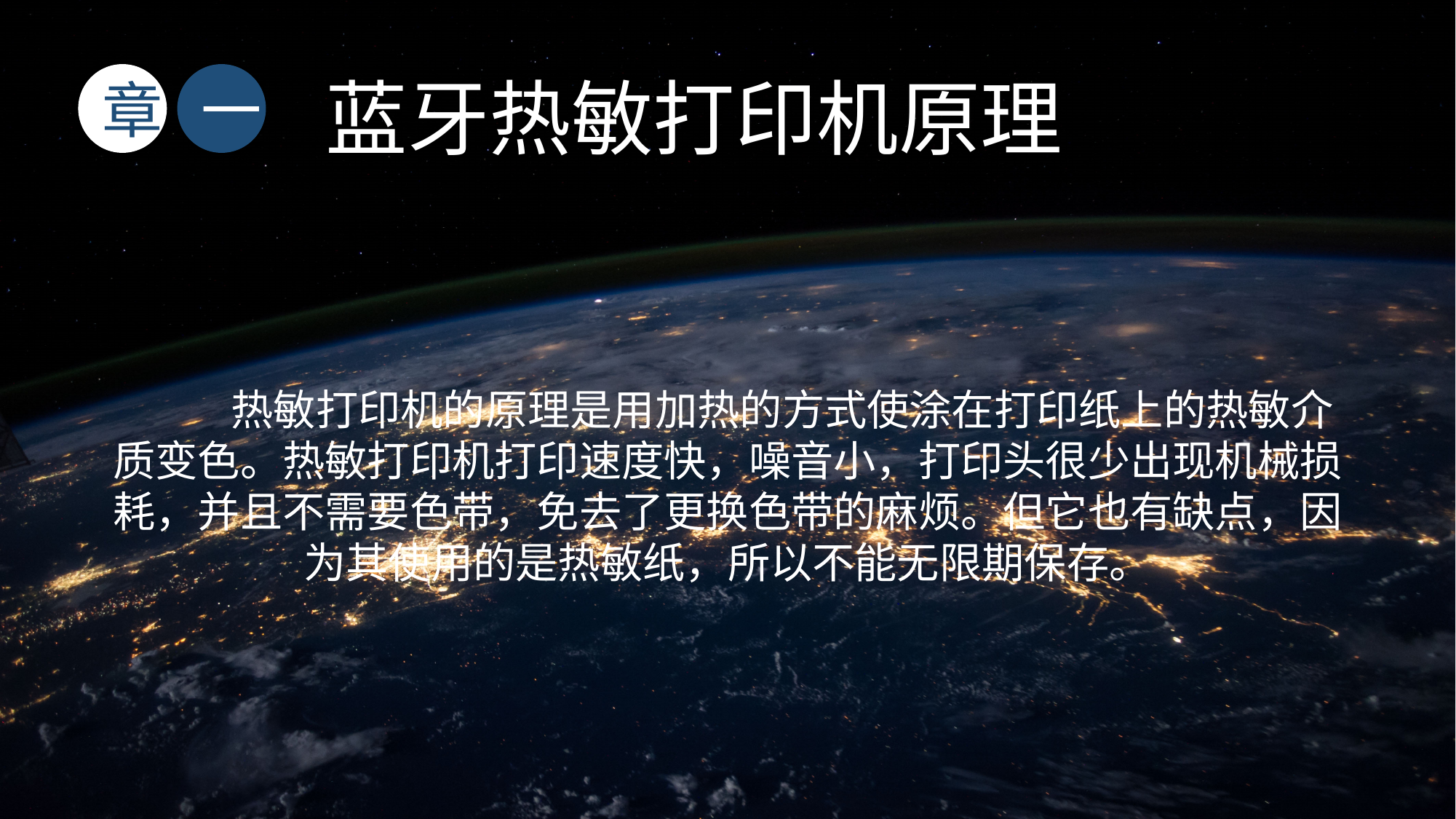

章
一
蓝牙热敏打印机原理

      	热敏打印机的原理是用加热的方式使涂在打印纸上的热敏介质变色。热敏打印机打印速度快，噪音小，打印头很少出现机械损耗，并且不需要色带，免去了更换色带的麻烦。但它也有缺点，因为其使用的是热敏纸，所以不能无限期保存。